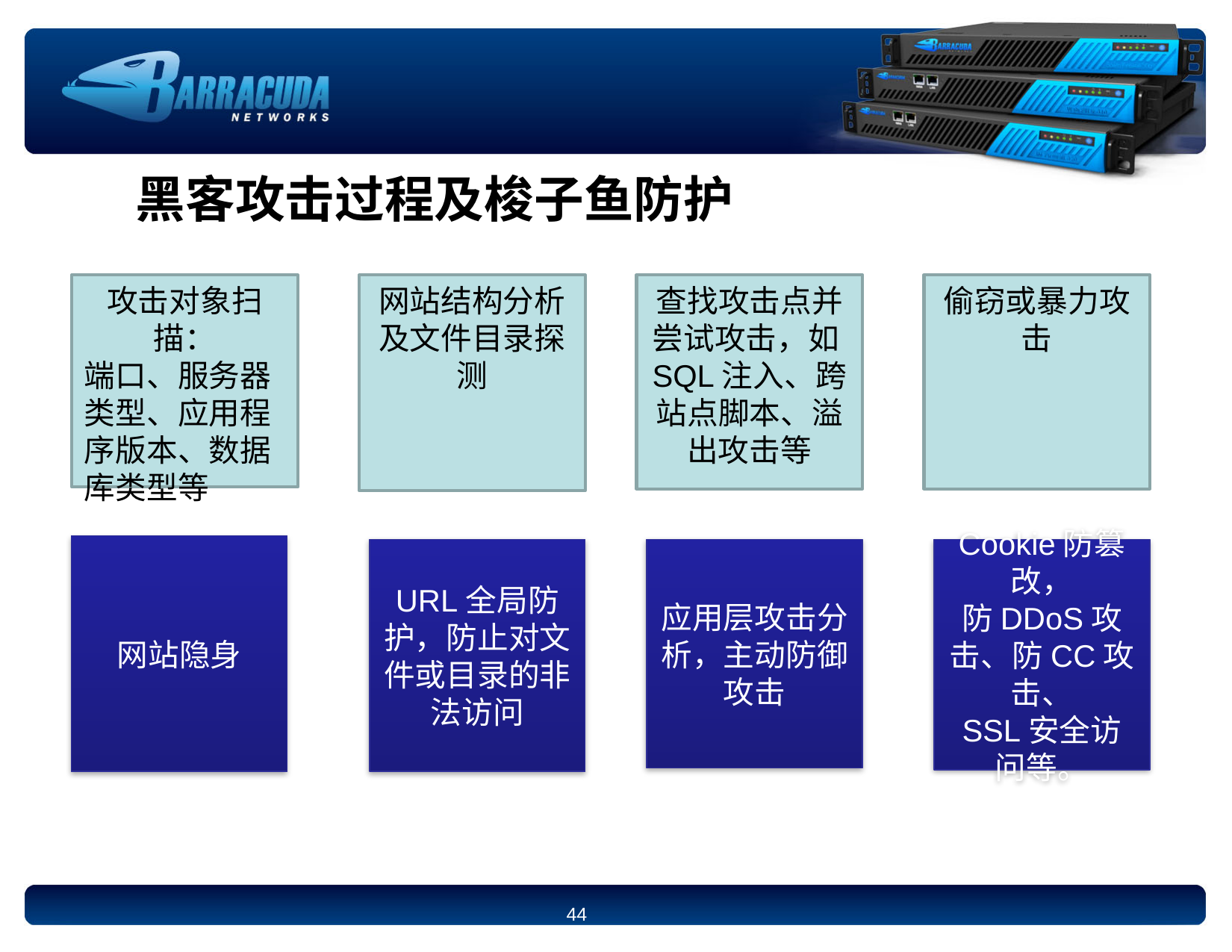

# 黑客攻击过程及梭子鱼防护
网站结构分析及文件目录探测
查找攻击点并尝试攻击，如SQL注入、跨站点脚本、溢出攻击等
偷窃或暴力攻击
攻击对象扫描：
端口、服务器类型、应用程序版本、数据库类型等
网站隐身
URL全局防护，防止对文件或目录的非法访问
应用层攻击分析，主动防御攻击
Cookie防篡改，
防DDoS攻击、防CC攻击、
SSL安全访问等。
44